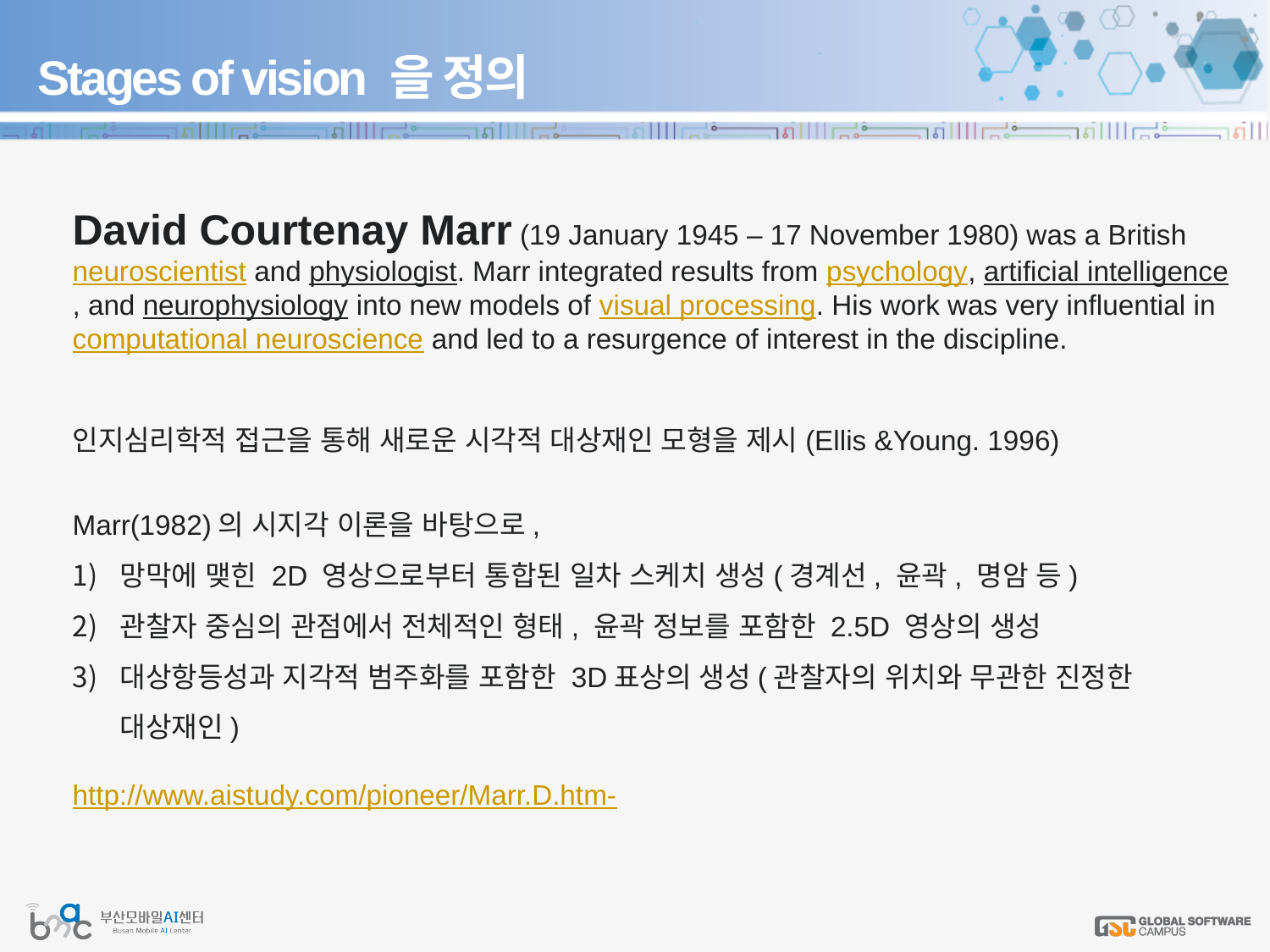

# Stages of vision 을 정의
David Courtenay Marr (19 January 1945 – 17 November 1980) was a British neuroscientist and physiologist. Marr integrated results from psychology, artificial intelligence, and neurophysiology into new models of visual processing. His work was very influential in computational neuroscience and led to a resurgence of interest in the discipline.

인지심리학적 접근을 통해 새로운 시각적 대상재인 모형을 제시(Ellis &Young. 1996)

Marr(1982)의 시지각 이론을 바탕으로,
망막에 맺힌 2D 영상으로부터 통합된 일차 스케치 생성(경계선, 윤곽, 명암 등)
관찰자 중심의 관점에서 전체적인 형태, 윤곽 정보를 포함한 2.5D 영상의 생성
대상항등성과 지각적 범주화를 포함한 3D표상의 생성(관찰자의 위치와 무관한 진정한
대상재인)

http://www.aistudy.com/pioneer/Marr.D.htm-